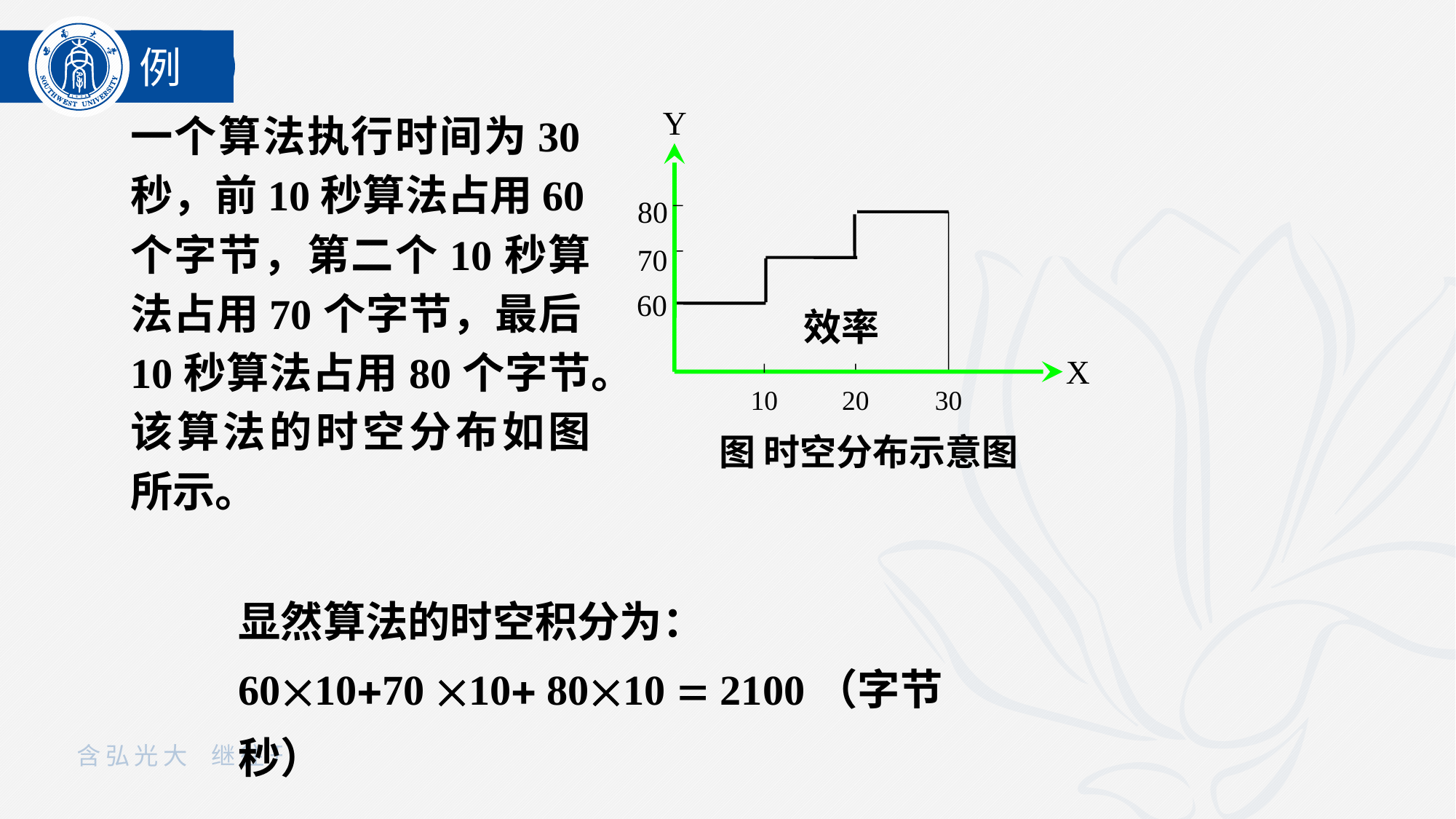

例
一个算法执行时间为30秒，前10秒算法占用60个字节，第二个10秒算法占用70个字节，最后10秒算法占用80个字节。该算法的时空分布如图所示。
Y

80

效率
X

10
20
30
图 时空分布示意图
70
60
显然算法的时空积分为：
60×10+70 ×10+ 80×10 = 2100（字节秒）